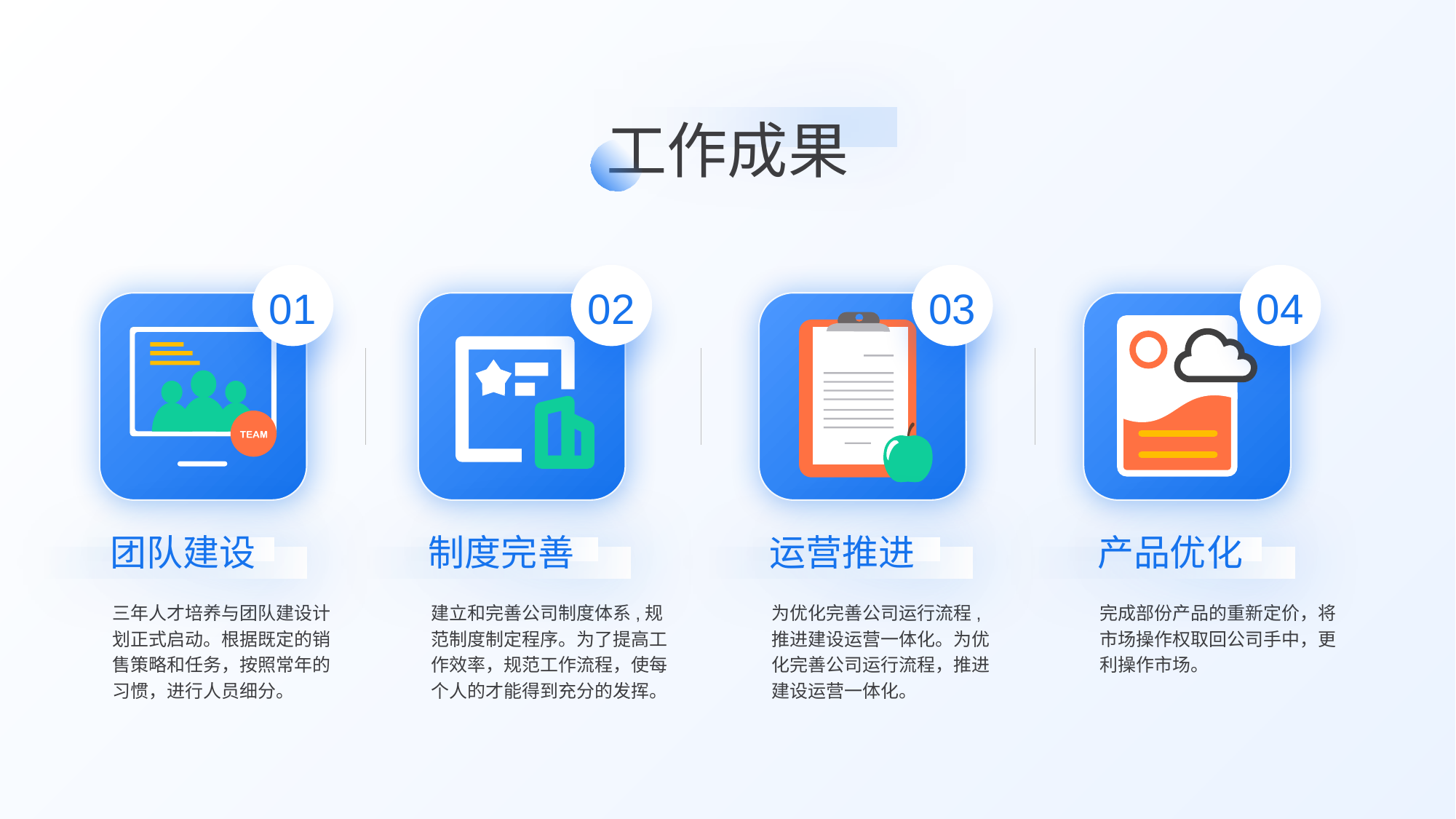

工作成果

01

02

03

04

团队建设
制度完善
运营推进
产品优化

三年人才培养与团队建设计划正式启动。根据既定的销售策略和任务，按照常年的习惯，进行人员细分。
建立和完善公司制度体系,规范制度制定程序。为了提高工作效率，规范工作流程，使每个人的才能得到充分的发挥。
为优化完善公司运行流程,推进建设运营一体化。为优化完善公司运行流程，推进建设运营一体化。
完成部份产品的重新定价，将市场操作权取回公司手中，更利操作市场。